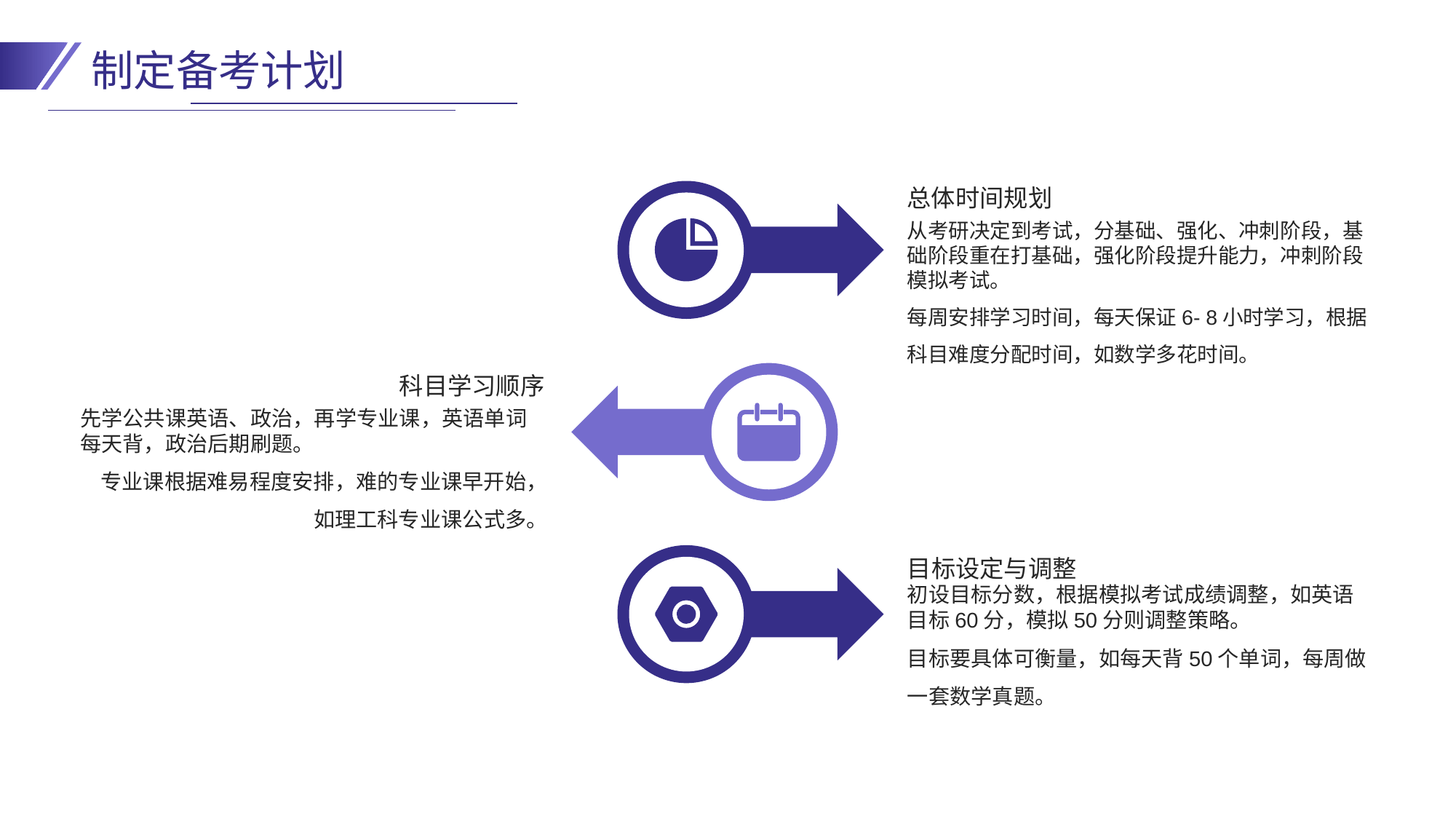

制定备考计划

总体时间规划

从考研决定到考试，分基础、强化、冲刺阶段，基础阶段重在打基础，强化阶段提升能力，冲刺阶段模拟考试。
每周安排学习时间，每天保证6- 8小时学习，根据科目难度分配时间，如数学多花时间。

科目学习顺序

先学公共课英语、政治，再学专业课，英语单词每天背，政治后期刷题。
专业课根据难易程度安排，难的专业课早开始，如理工科专业课公式多。
目标设定与调整

初设目标分数，根据模拟考试成绩调整，如英语目标60分，模拟50分则调整策略。
目标要具体可衡量，如每天背50个单词，每周做一套数学真题。